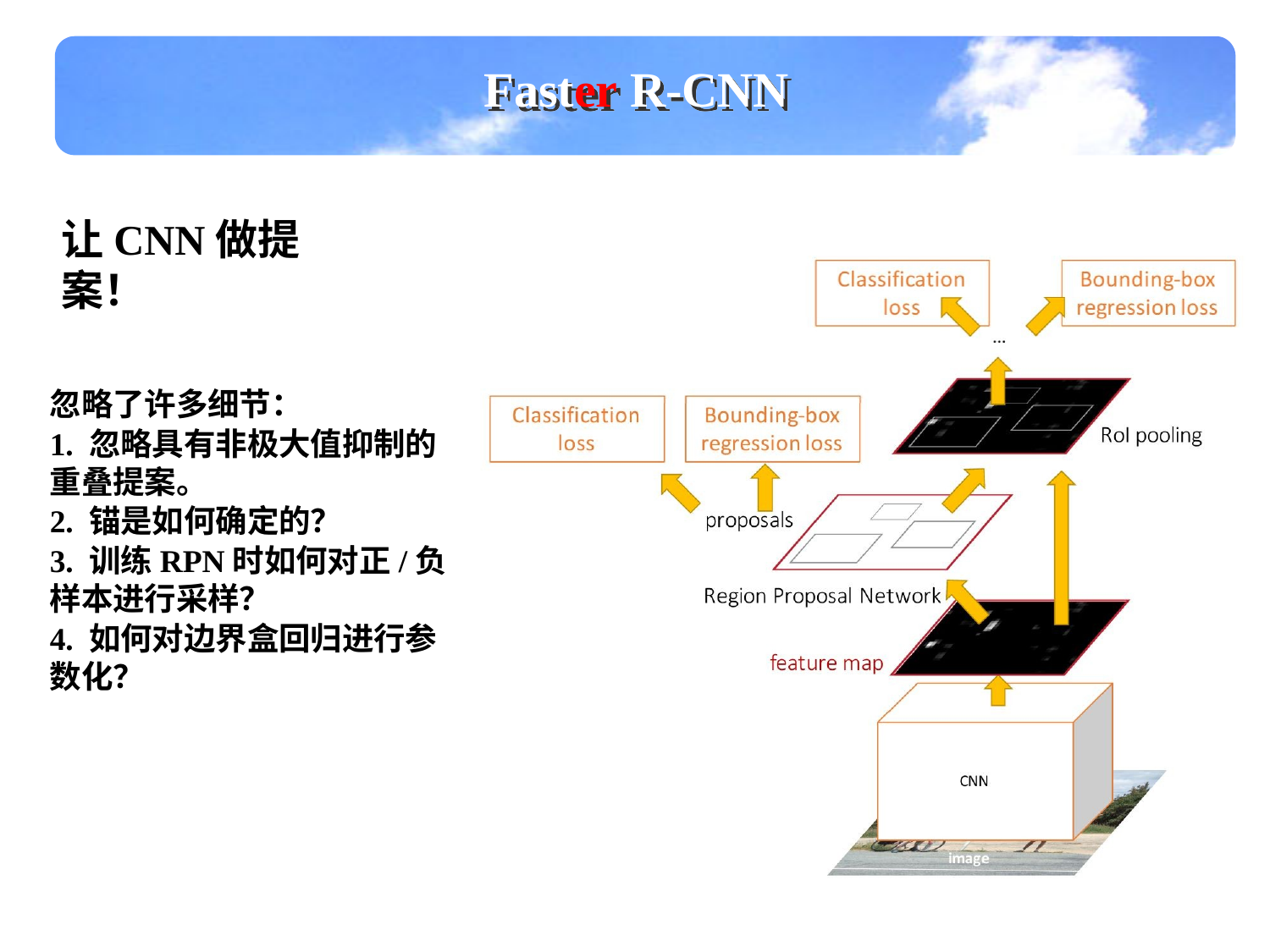

Faster R-CNN
让CNN做提案！

忽略了许多细节：
1. 忽略具有非极大值抑制的重叠提案。
2. 锚是如何确定的？
3. 训练RPN时如何对正/负样本进行采样？
4. 如何对边界盒回归进行参数化？